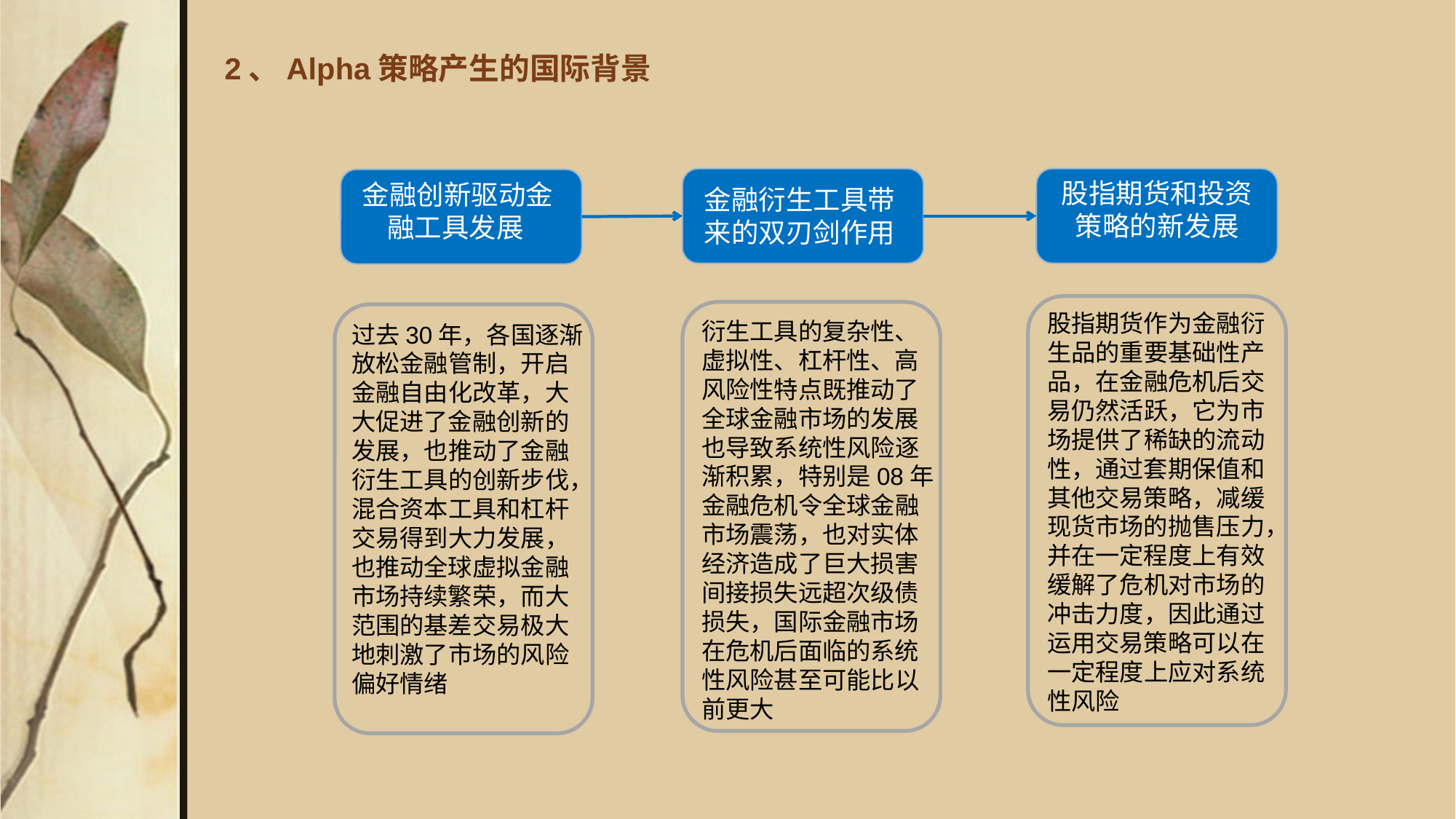

# 2、Alpha策略产生的国际背景

股指期货和投资策略的新发展
金融创新驱动金
   融工具发展
金融衍生工具带来的双刃剑作用

股指期货作为金融衍生品的重要基础性产品，在金融危机后交易仍然活跃，它为市场提供了稀缺的流动性，通过套期保值和其他交易策略，减缓现货市场的抛售压力，并在一定程度上有效缓解了危机对市场的冲击力度，因此通过运用交易策略可以在一定程度上应对系统性风险

衍生工具的复杂性、虚拟性、杠杆性、高风险性特点既推动了全球金融市场的发展也导致系统性风险逐渐积累，特别是08年金融危机令全球金融市场震荡，也对实体经济造成了巨大损害间接损失远超次级债损失，国际金融市场在危机后面临的系统性风险甚至可能比以前更大
过去30年，各国逐渐放松金融管制，开启金融自由化改革，大大促进了金融创新的发展，也推动了金融衍生工具的创新步伐，混合资本工具和杠杆交易得到大力发展，也推动全球虚拟金融市场持续繁荣，而大范围的基差交易极大地刺激了市场的风险偏好情绪